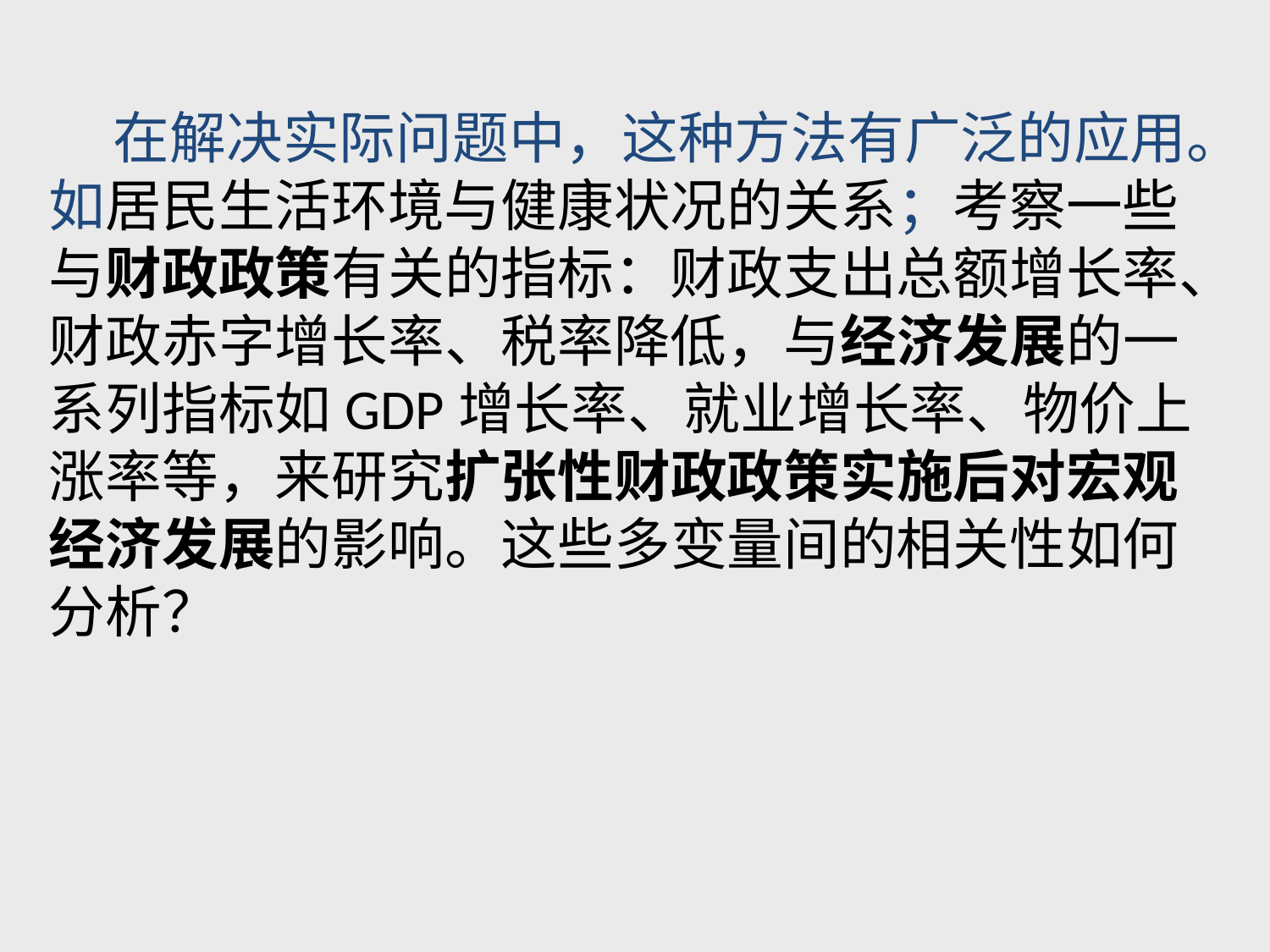

在解决实际问题中，这种方法有广泛的应用。如居民生活环境与健康状况的关系；考察一些与财政政策有关的指标：财政支出总额增长率、财政赤字增长率、税率降低，与经济发展的一系列指标如GDP增长率、就业增长率、物价上涨率等，来研究扩张性财政政策实施后对宏观经济发展的影响。这些多变量间的相关性如何分析？